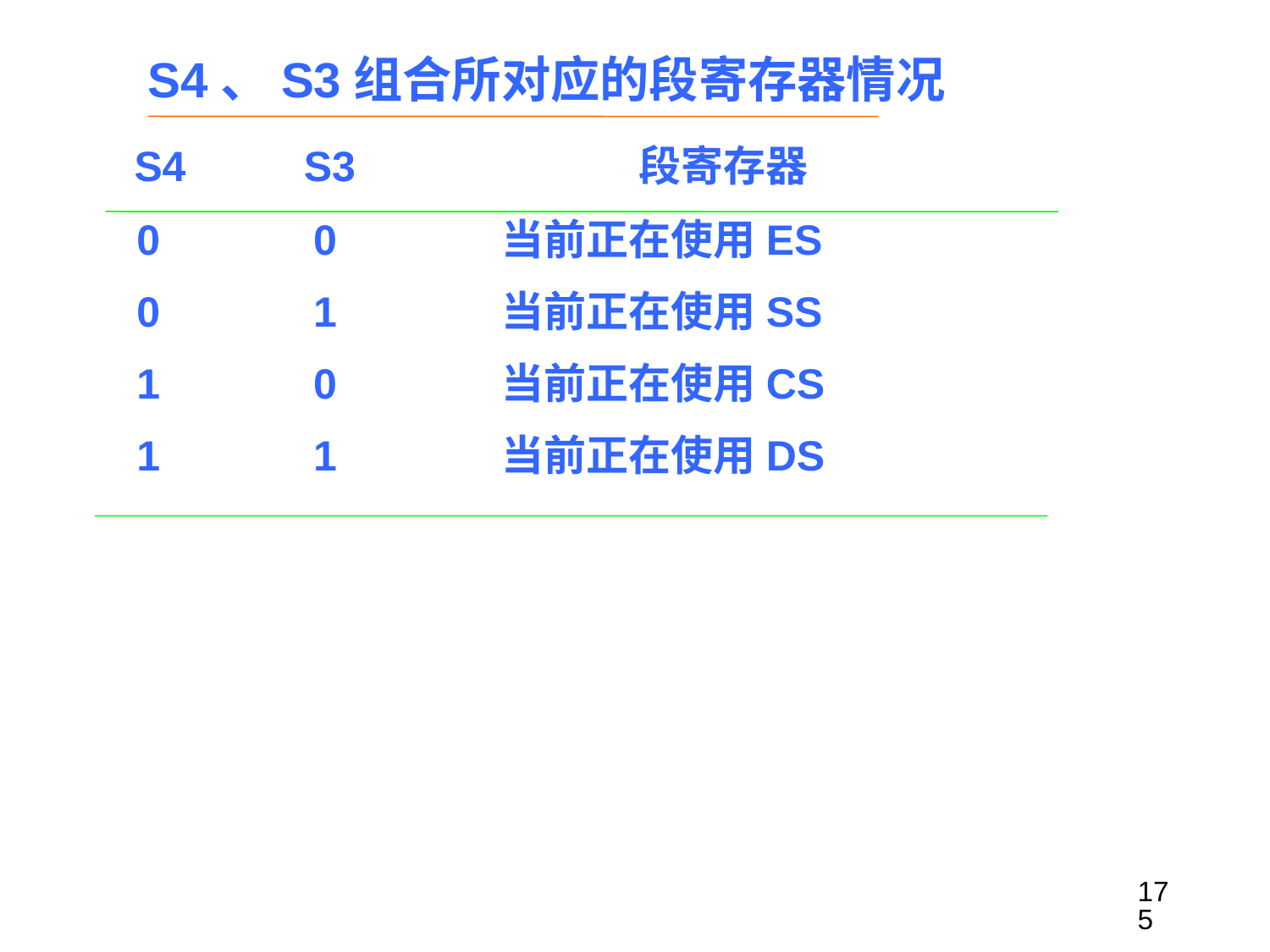

S4、S3组合所对应的段寄存器情况
     S4          S3                       段寄存器
      0             0             当前正在使用ES
      0             1             当前正在使用SS
      1             0             当前正在使用CS
      1             1             当前正在使用DS

175